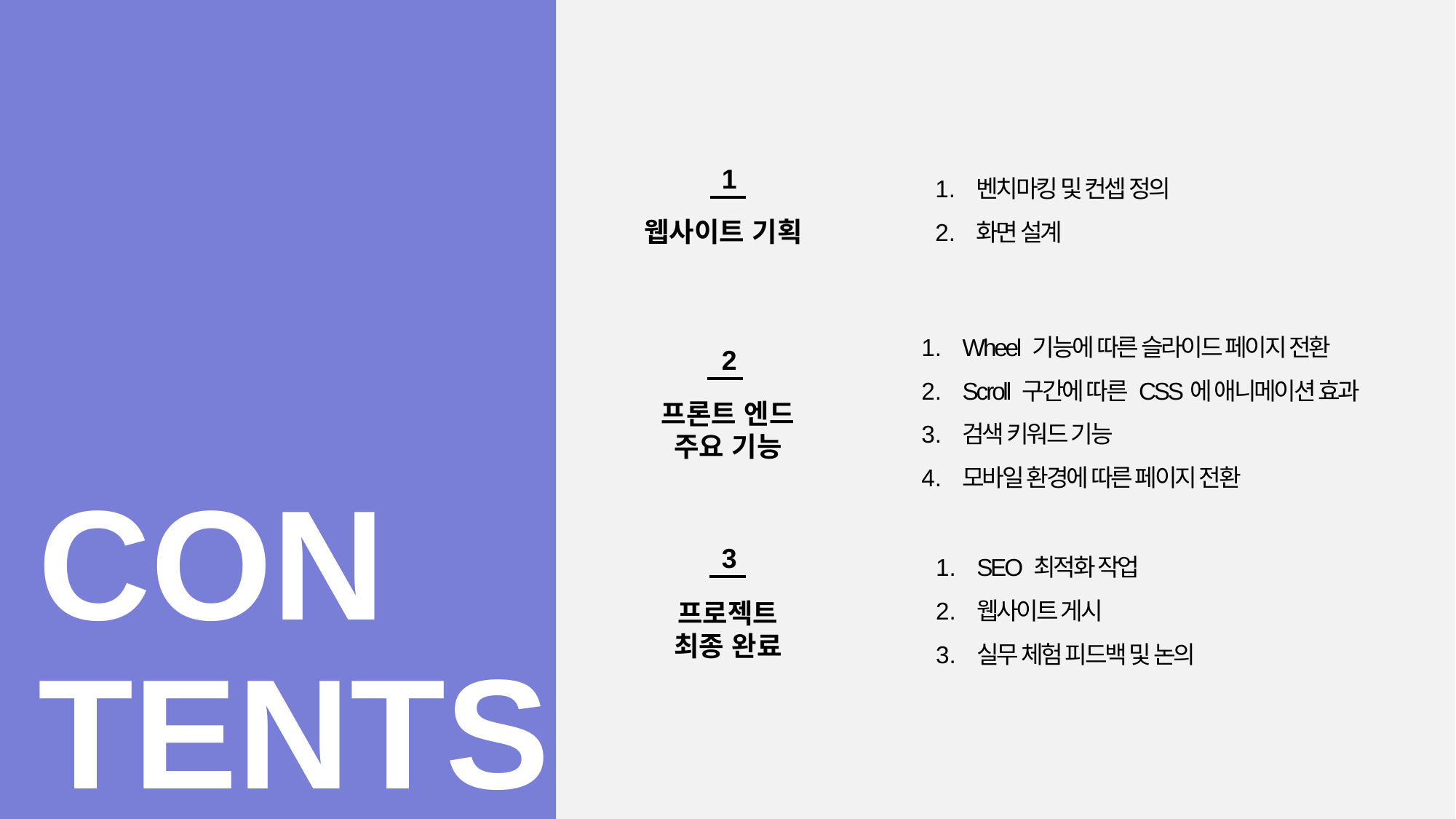

벤치마킹 및 컨셉 정의
화면 설계
1
웹사이트 기획
Wheel 기능에 따른 슬라이드 페이지 전환
Scroll 구간에 따른 CSS에 애니메이션 효과
검색 키워드 기능
모바일 환경에 따른 페이지 전환
2
프론트 엔드
주요 기능
# CON TENTS
SEO 최적화 작업
웹사이트 게시
실무 체험 피드백 및 논의
3
프로젝트
최종 완료